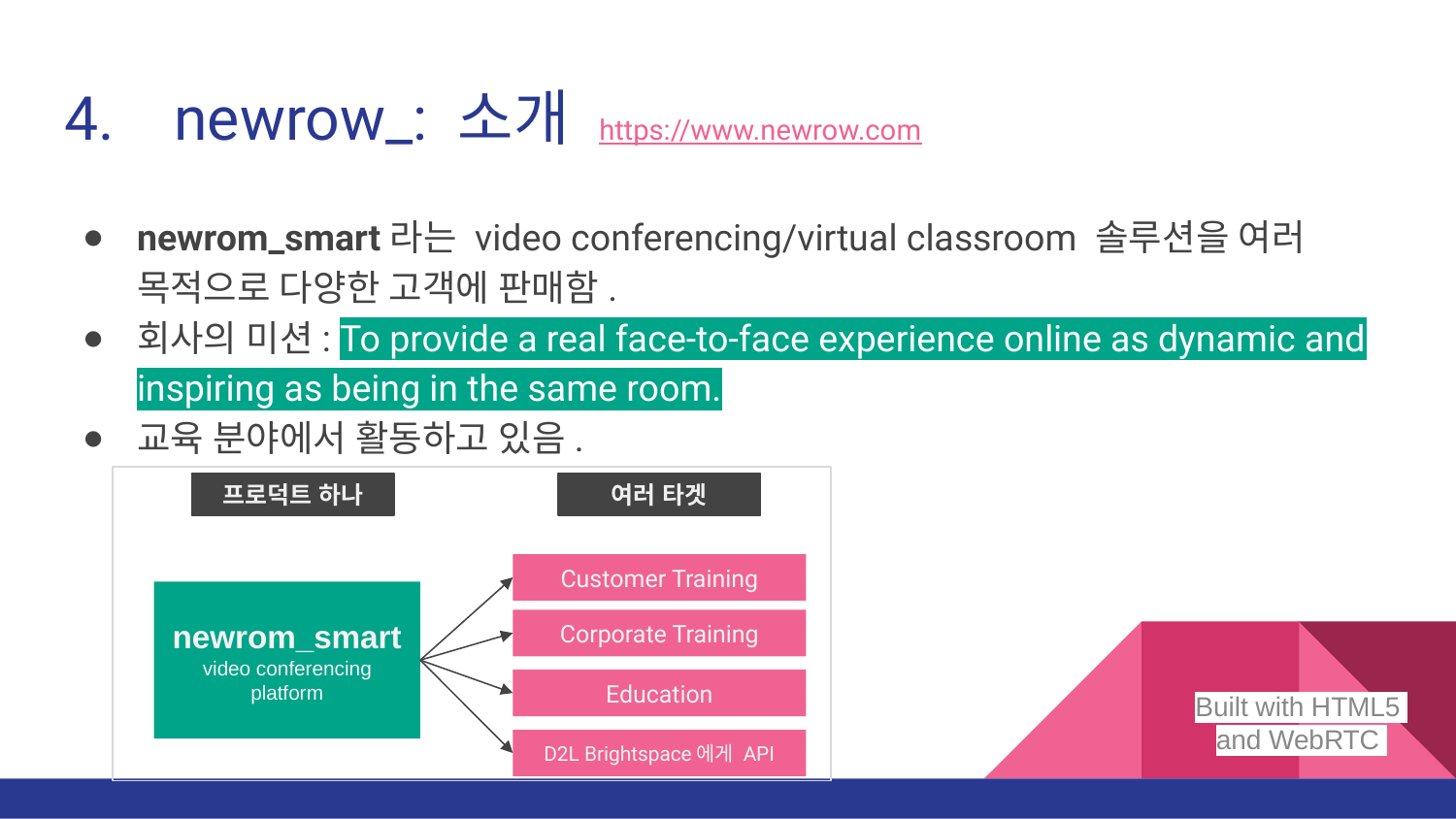

# 4.    newrow_: 소개 https://www.newrow.com
newrom_smart라는 video conferencing/virtual classroom 솔루션을 여러 목적으로 다양한 고객에 판매함.
회사의 미션: To provide a real face-to-face experience online as dynamic and inspiring as being in the same room.
교육 분야에서 활동하고 있음.

프로덕트 하나
여러 타겟
Customer Training
newrom_smart video conferencing platform
Corporate Training
Education
D2L Brightspace에게 API
Built with HTML5
and WebRTC